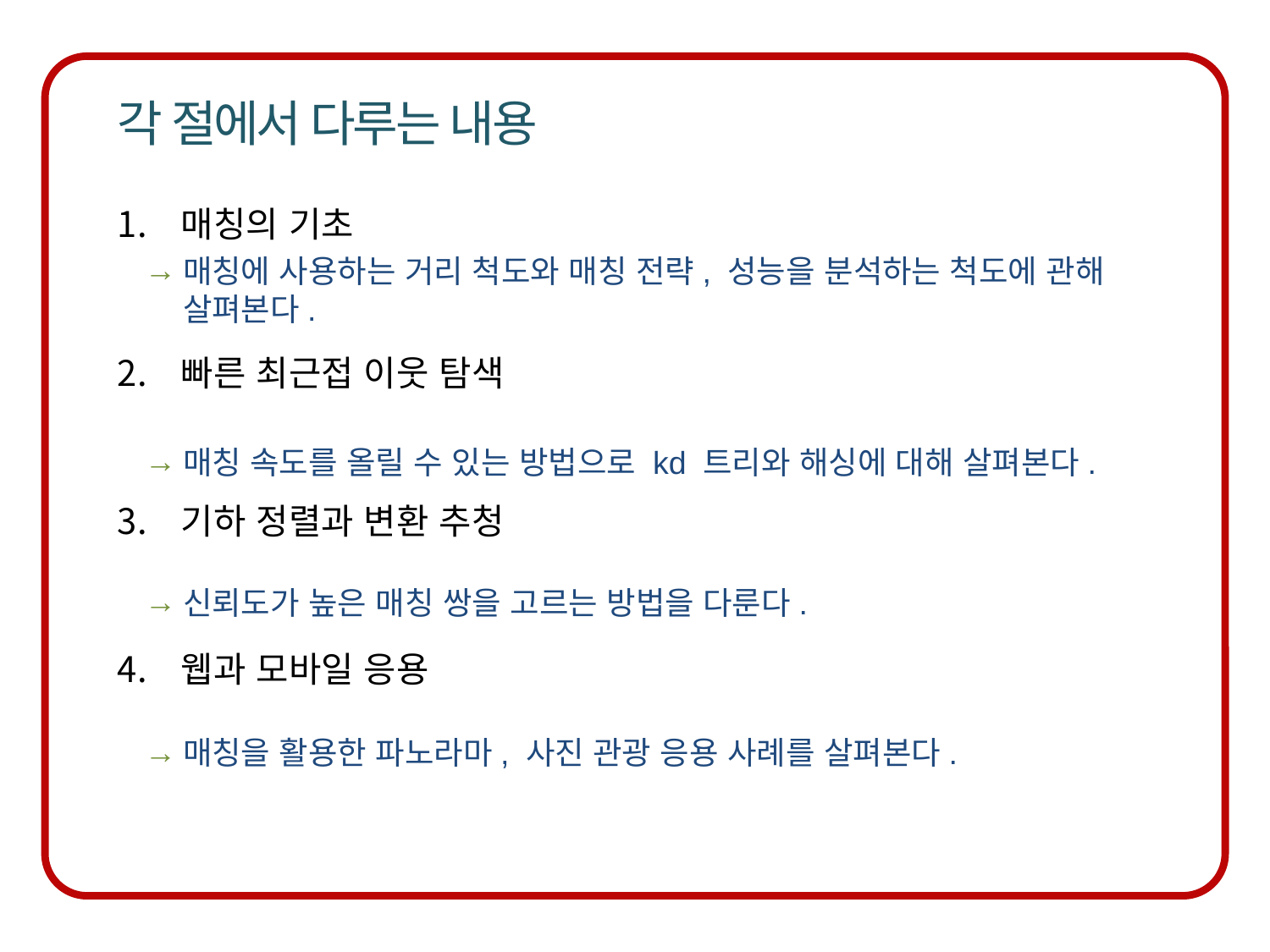

매칭에 사용하는 거리 척도와 매칭 전략, 성능을 분석하는 척도에 관해 살펴본다.

매칭 속도를 올릴 수 있는 방법으로 kd 트리와 해싱에 대해 살펴본다.

신뢰도가 높은 매칭 쌍을 고르는 방법을 다룬다.

매칭을 활용한 파노라마, 사진 관광 응용 사례를 살펴본다.

매칭의 기초

빠른 최근접 이웃 탐색

기하 정렬과 변환 추청

웹과 모바일 응용